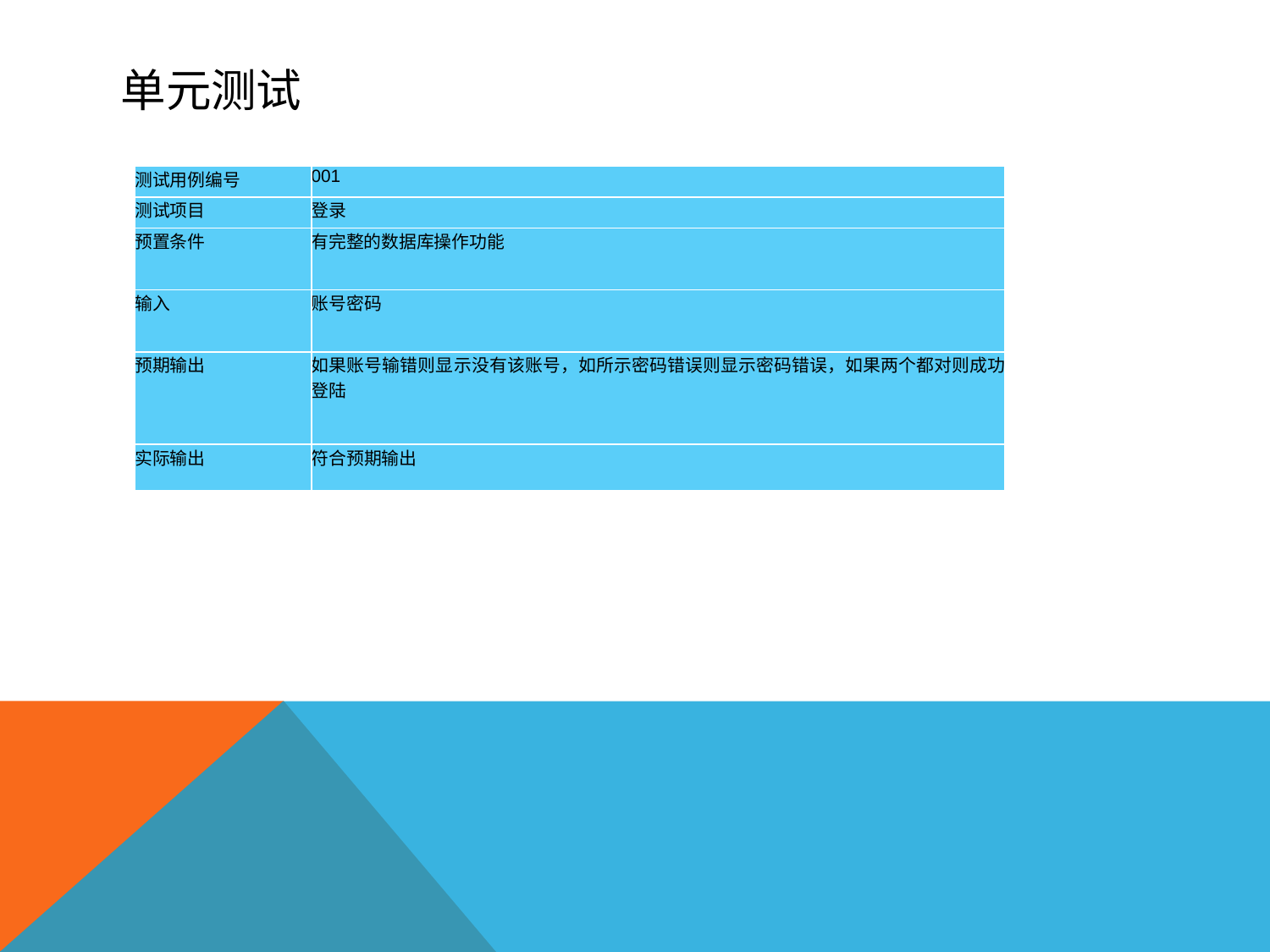

# 单元测试
| 测试用例编号 | 001 |
| --- | --- |
| 测试项目 | 登录 |
| 预置条件 | 有完整的数据库操作功能 |
| 输入 | 账号密码 |
| 预期输出 | 如果账号输错则显示没有该账号，如所示密码错误则显示密码错误，如果两个都对则成功登陆 |
| 实际输出 | 符合预期输出 |